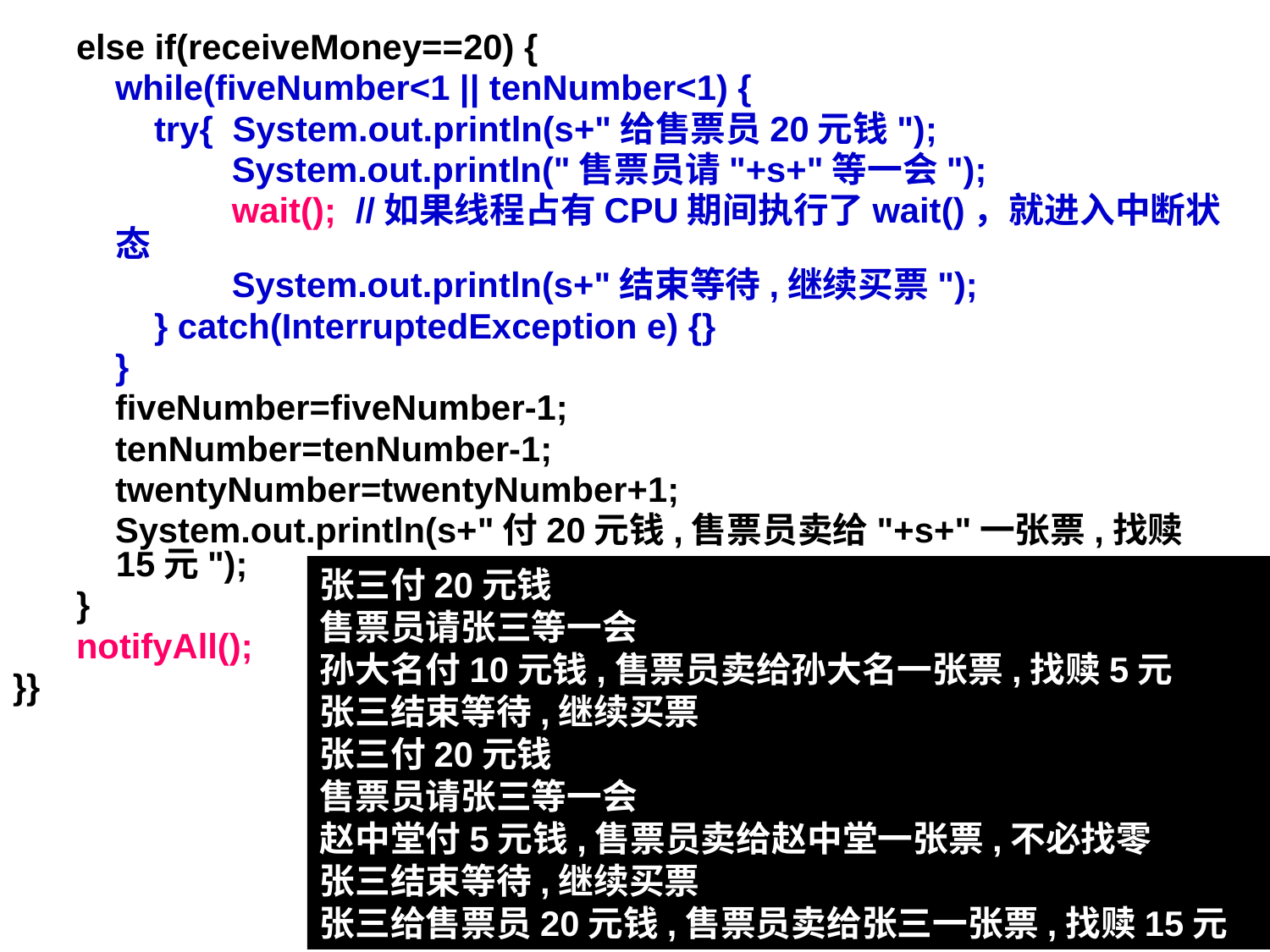

else if(receiveMoney==20) {
    while(fiveNumber<1 || tenNumber<1) {
        try{  System.out.println(s+"给售票员20元钱");
                System.out.println("售票员请"+s+"等一会");
                wait();  //如果线程占有CPU期间执行了wait()，就进入中断状态
                System.out.println(s+"结束等待,继续买票");
        } catch(InterruptedException e) {}
    }
    fiveNumber=fiveNumber-1;
    tenNumber=tenNumber-1;
    twentyNumber=twentyNumber+1;
    System.out.println(s+"付20元钱,售票员卖给"+s+"一张票,找赎15元");
}
notifyAll();
}}
张三付20元钱
售票员请张三等一会
孙大名付10元钱,售票员卖给孙大名一张票,找赎5元
张三结束等待,继续买票
张三付20元钱
售票员请张三等一会
赵中堂付5元钱,售票员卖给赵中堂一张票,不必找零
张三结束等待,继续买票
张三给售票员20元钱,售票员卖给张三一张票,找赎15元